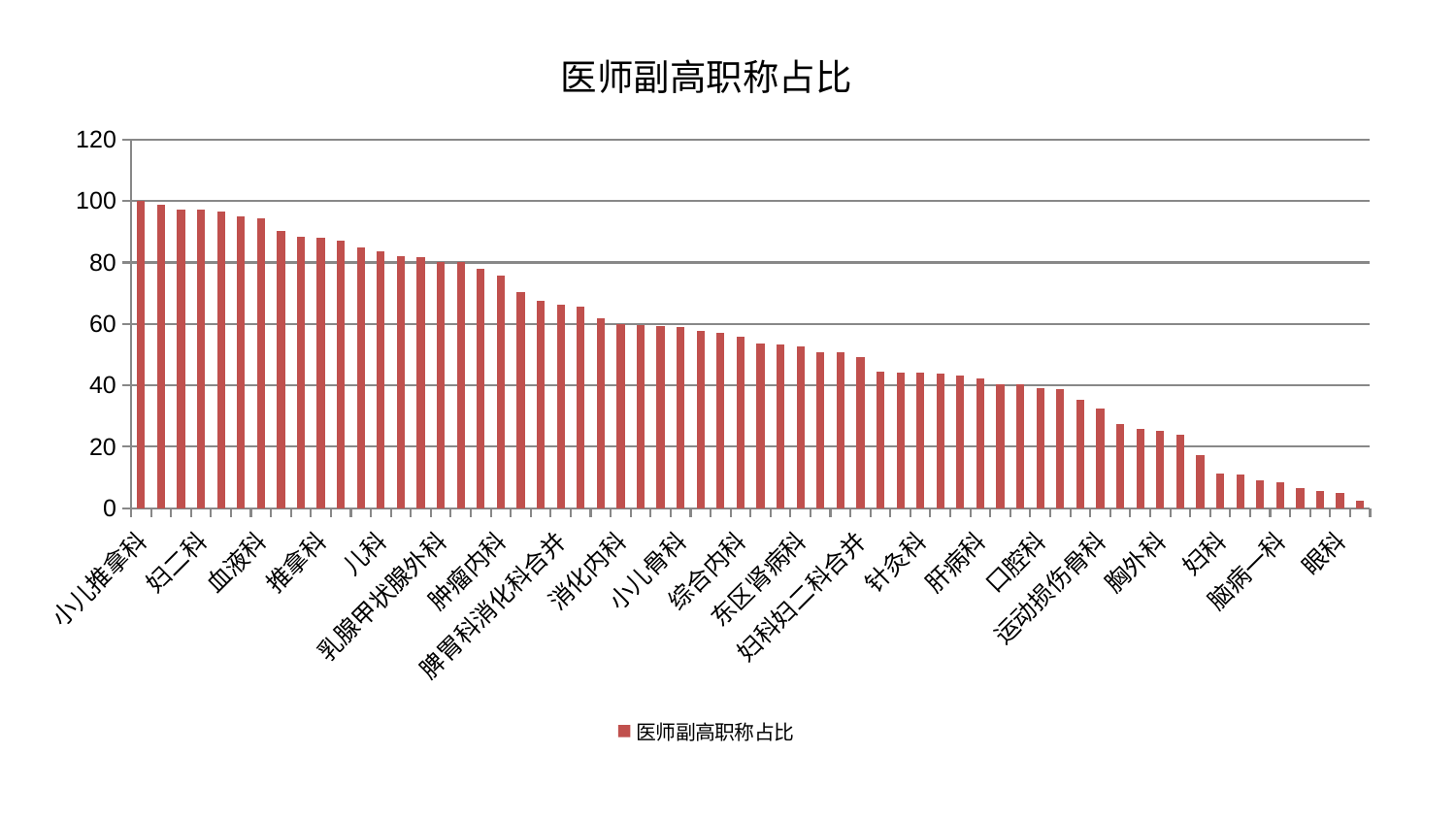

### Chart: 医师副高职称占比

| Category | 医师副高职称占比 |
|---|---|
| 小儿推拿科 | 100.0 |
| 心病三科 | 98.79294210780951 |
| 心病一科 | 97.23236532085214 |
| 妇二科 | 97.22958852254563 |
| 关节骨科 | 96.7061390517466 |
| 肛肠科 | 95.15967007154211 |
| 血液科 | 94.38637680159216 |
| 东区重症医学科 | 90.17619758000268 |
| 耳鼻喉科 | 88.27137918132104 |
| 推拿科 | 88.107492401495 |
| 神经内科 | 87.17777763416711 |
| 骨科 | 85.00167802996603 |
| 儿科 | 83.57559985062426 |
| 周围血管科 | 81.9552694196353 |
| 显微骨科 | 81.8943914037916 |
| 乳腺甲状腺外科 | 80.25235000099546 |
| 中医外治中心 | 80.07421221117895 |
| 重症医学科 | 77.93142974855039 |
| 肿瘤内科 | 75.63091878182897 |
| 脑病三科 | 70.31814220865431 |
| 内分泌科 | 67.45839846531952 |
| 脾胃科消化科合并 | 66.37841832369568 |
| 脑病二科 | 65.70727084487255 |
| 脊柱骨科 | 61.71188142045627 |
| 消化内科 | 59.971396044040866 |
| 康复科 | 59.62152397134608 |
| 呼吸内科 | 59.269294613696474 |
| 小儿骨科 | 59.06313030829782 |
| 心血管内科 | 57.66726862860282 |
| 脾胃病科 | 57.18424202025004 |
| 综合内科 | 55.75782174664857 |
| 普通外科 | 53.71867871043451 |
| 肾病科 | 53.313968301032524 |
| 东区肾病科 | 52.56449126152022 |
| 微创骨科 | 50.90284457059303 |
| 产科 | 50.845097269845716 |
| 妇科妇二科合并 | 49.29311642966016 |
| 创伤骨科 | 44.563897902212766 |
| 中医经典科 | 44.21210878126229 |
| 针灸科 | 44.140039302445196 |
| 西区重症医学科 | 43.70055777535198 |
| 心病二科 | 43.321945250984456 |
| 肝病科 | 42.36136192712815 |
| 医院 | 40.29164534853325 |
| 神经外科 | 40.19756563181633 |
| 口腔科 | 39.218452246207065 |
| 肾脏内科 | 38.79439337664691 |
| 治未病中心 | 35.2138508448489 |
| 运动损伤骨科 | 32.42516643505268 |
| 男科 | 27.39803366588619 |
| 泌尿外科 | 25.905867325617557 |
| 胸外科 | 25.17226100049767 |
| 皮肤科 | 24.054380753752937 |
| 风湿病科 | 17.33817461639767 |
| 妇科 | 11.240854138426416 |
| 美容皮肤科 | 10.948931598401726 |
| 身心医学科 | 9.02467559310796 |
| 脑病一科 | 8.490430520818075 |
| 心病四科 | 6.621124459084413 |
| 肝胆外科 | 5.73382085966702 |
| 眼科 | 5.118254791686871 |
| 老年医学科 | 2.5336337307957844 |
180